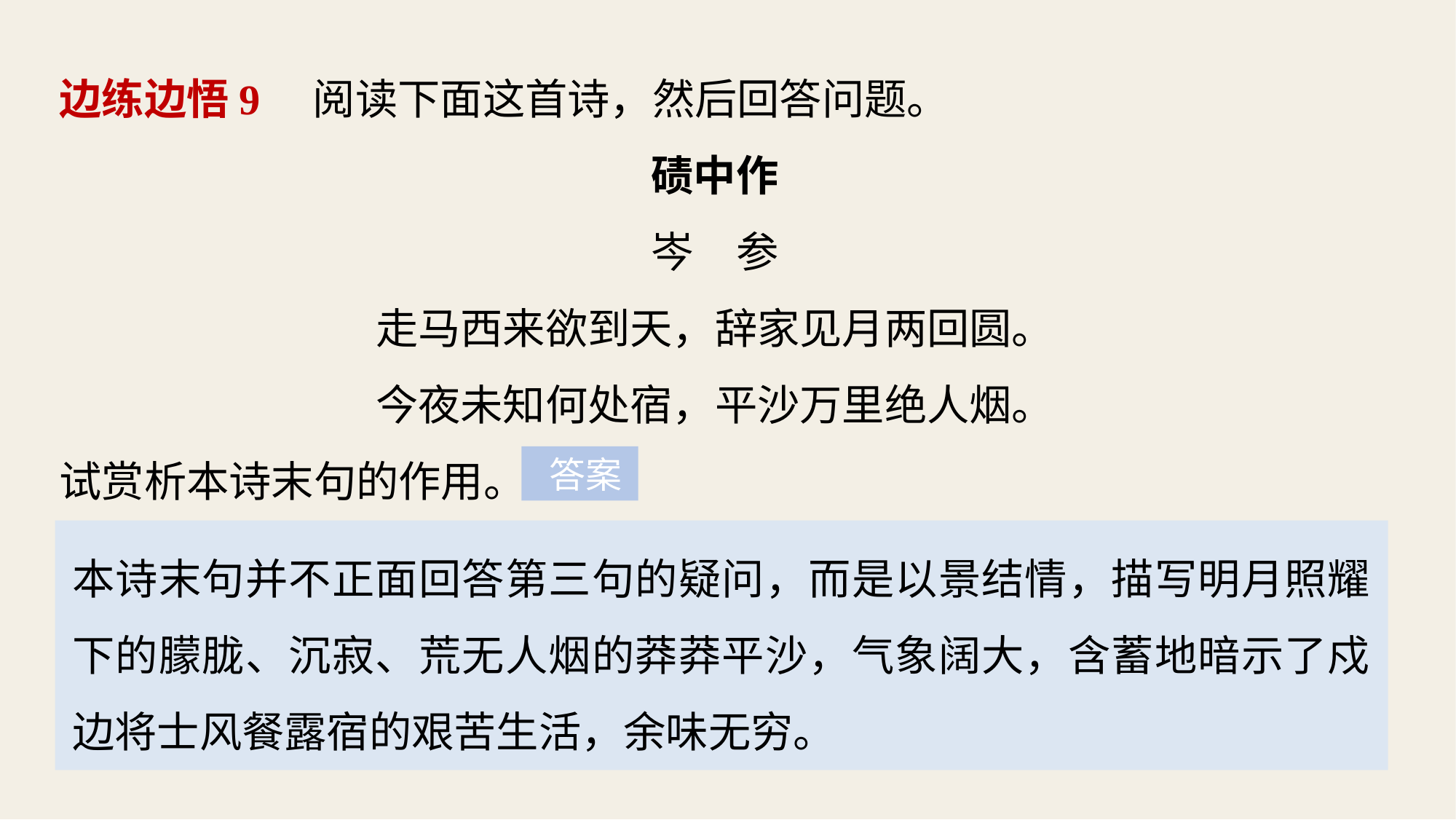

边练边悟9　阅读下面这首诗，然后回答问题。
碛中作
岑　参
走马西来欲到天，辞家见月两回圆。
今夜未知何处宿，平沙万里绝人烟。
试赏析本诗末句的作用。
 答案
本诗末句并不正面回答第三句的疑问，而是以景结情，描写明月照耀下的朦胧、沉寂、荒无人烟的莽莽平沙，气象阔大，含蓄地暗示了戍边将士风餐露宿的艰苦生活，余味无穷。